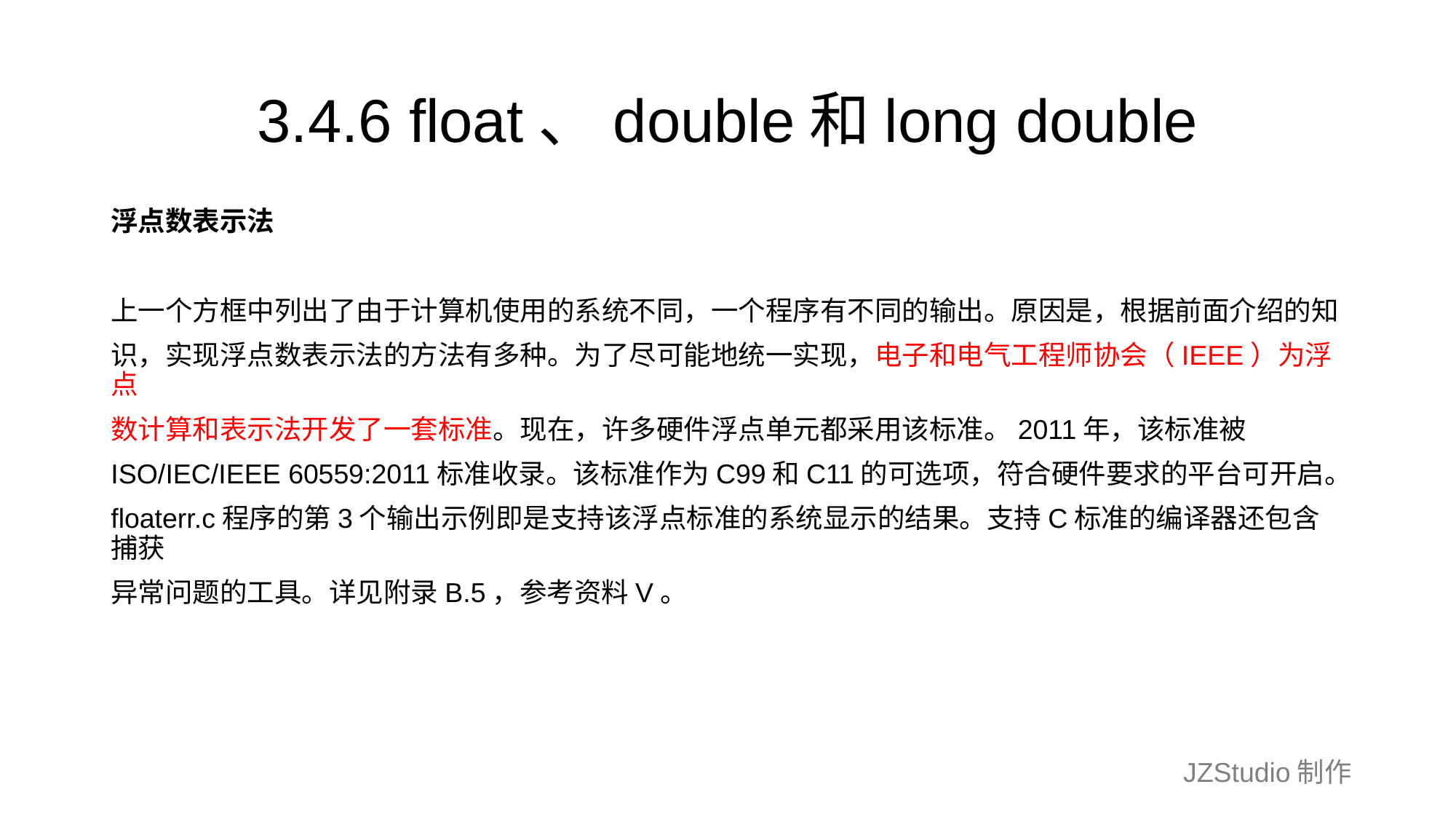

# 3.4.6 float、double和long double
浮点数表示法

上一个方框中列出了由于计算机使用的系统不同，一个程序有不同的输出。原因是，根据前面介绍的知
识，实现浮点数表示法的方法有多种。为了尽可能地统一实现，电子和电气工程师协会（IEEE）为浮点
数计算和表示法开发了一套标准。现在，许多硬件浮点单元都采用该标准。2011年，该标准被
ISO/IEC/IEEE 60559:2011标准收录。该标准作为C99和C11的可选项，符合硬件要求的平台可开启。
floaterr.c程序的第3个输出示例即是支持该浮点标准的系统显示的结果。支持C标准的编译器还包含捕获
异常问题的工具。详见附录B.5，参考资料V。